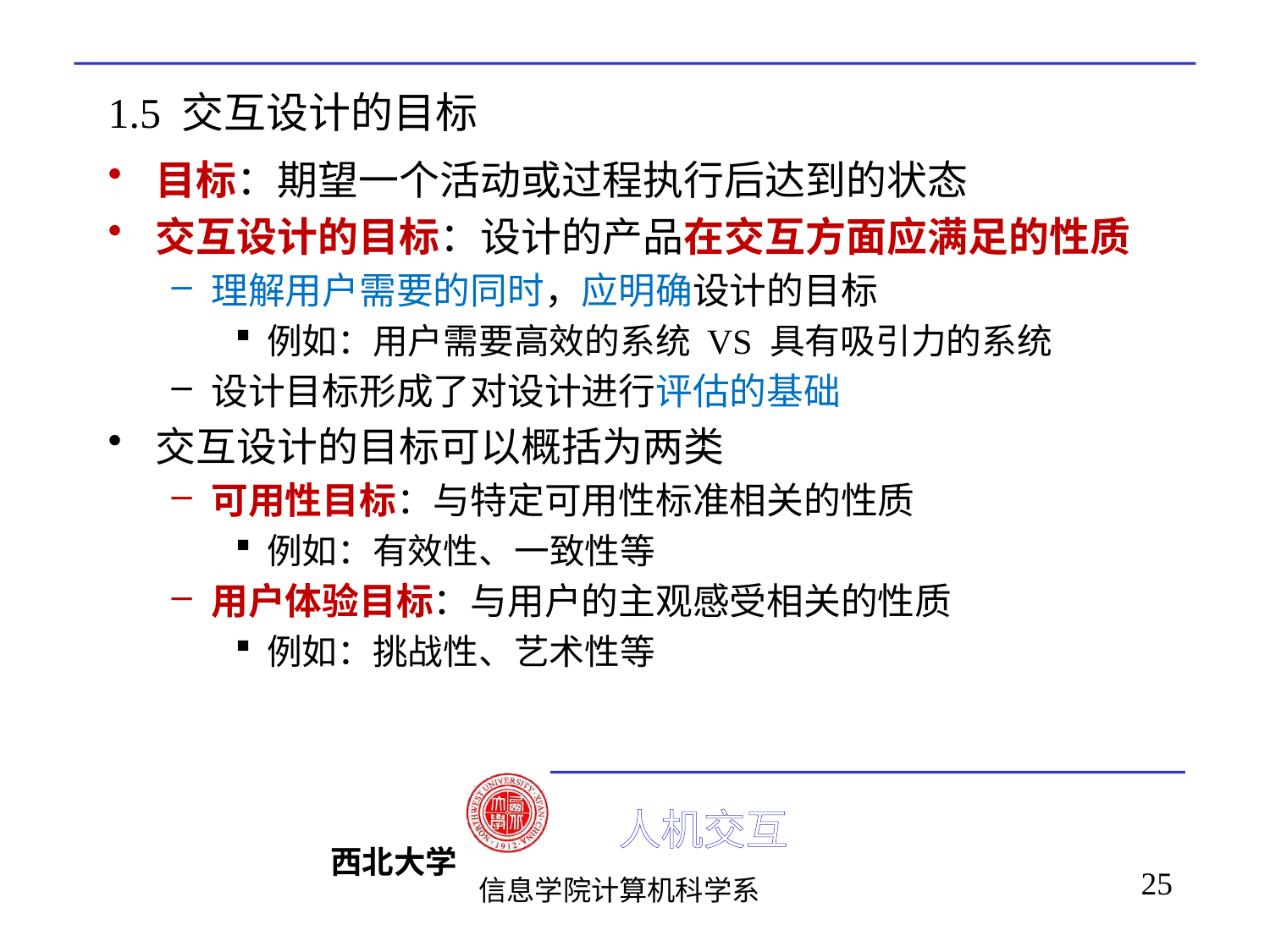

# 1.5 交互设计的目标
目标：期望一个活动或过程执行后达到的状态
交互设计的目标：设计的产品在交互方面应满足的性质
理解用户需要的同时，应明确设计的目标
例如：用户需要高效的系统 VS 具有吸引力的系统
设计目标形成了对设计进行评估的基础
交互设计的目标可以概括为两类
可用性目标：与特定可用性标准相关的性质
例如：有效性、一致性等
用户体验目标：与用户的主观感受相关的性质
例如：挑战性、艺术性等
25